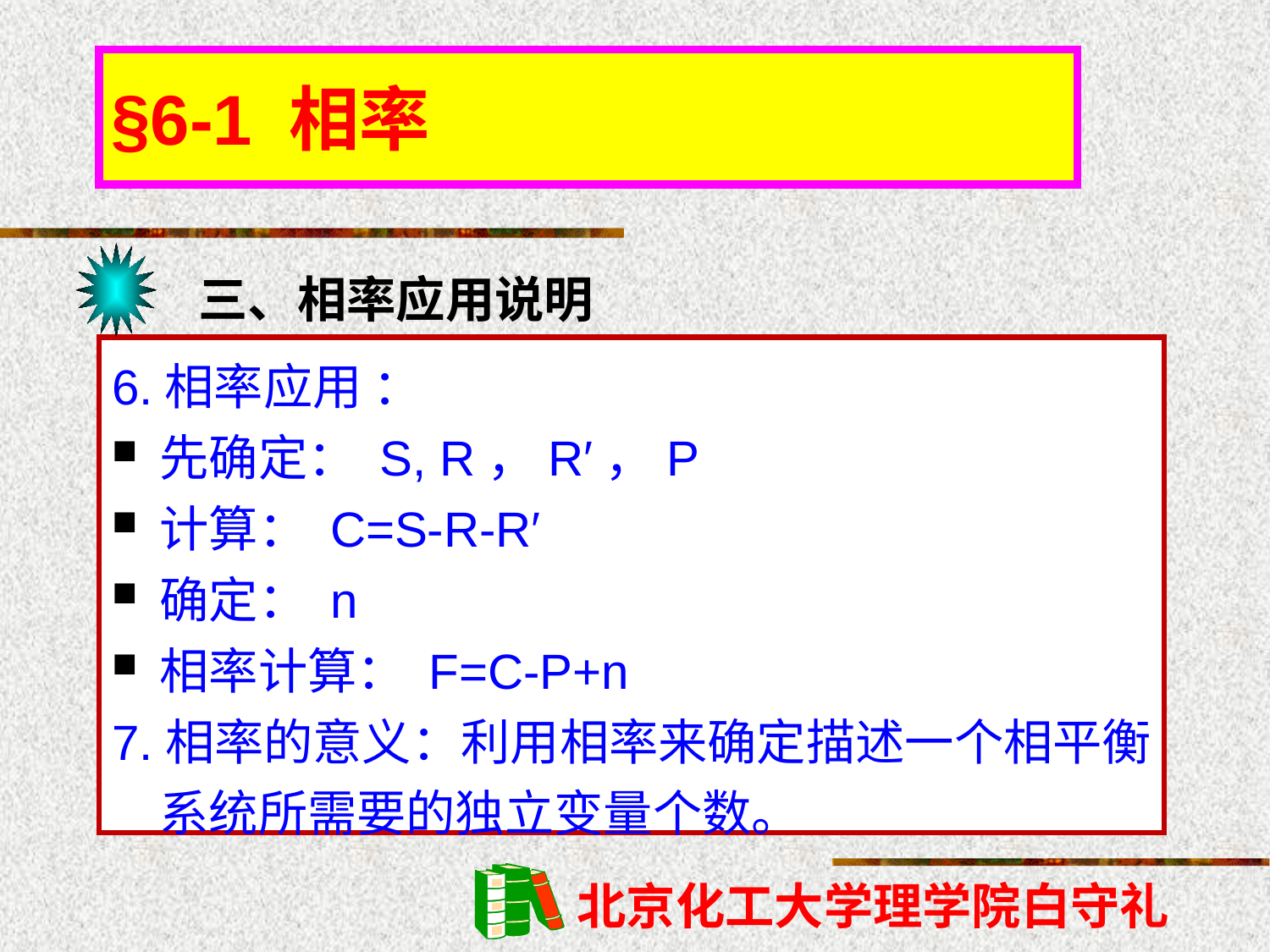

§6-1 相率

三、相率应用说明
6.相率应用 ：
先确定： S, R，R′，P
计算： C=S-R-R′
确定： n
相率计算： F=C-P+n
7.相率的意义：利用相率来确定描述一个相平衡系统所需要的独立变量个数。